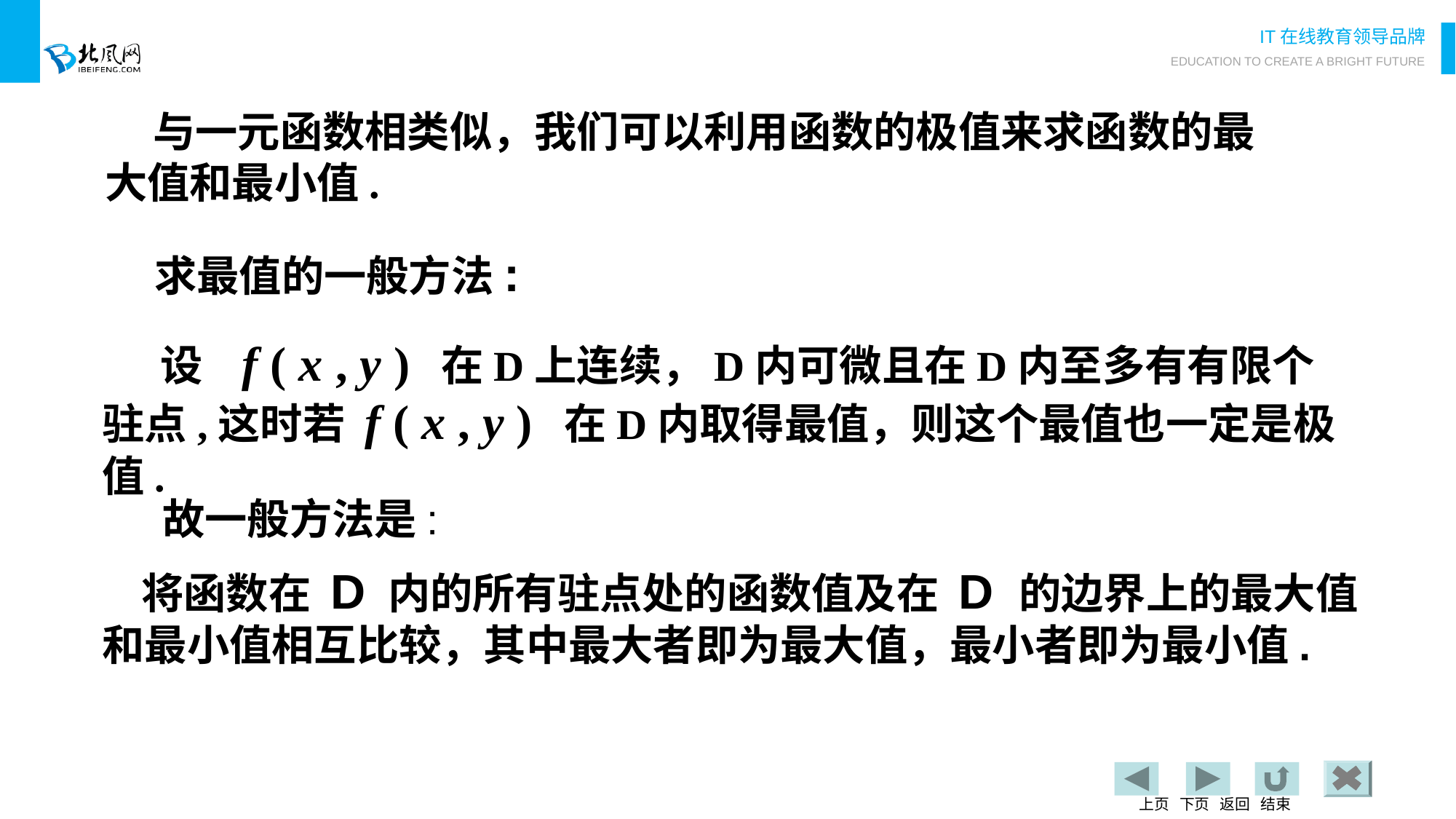

与一元函数相类似，我们可以利用函数的极值来求函数的最大值和最小值.
求最值的一般方法:
     设   f ( x , y )  在D上连续，D内可微且在D内至多有有限个驻点,这时若 f ( x , y )  在D内取得最值，则这个最值也一定是极值.
故一般方法是:
   将函数在 D 内的所有驻点处的函数值及在 D 的边界上的最大值和最小值相互比较，其中最大者即为最大值，最小者即为最小值.